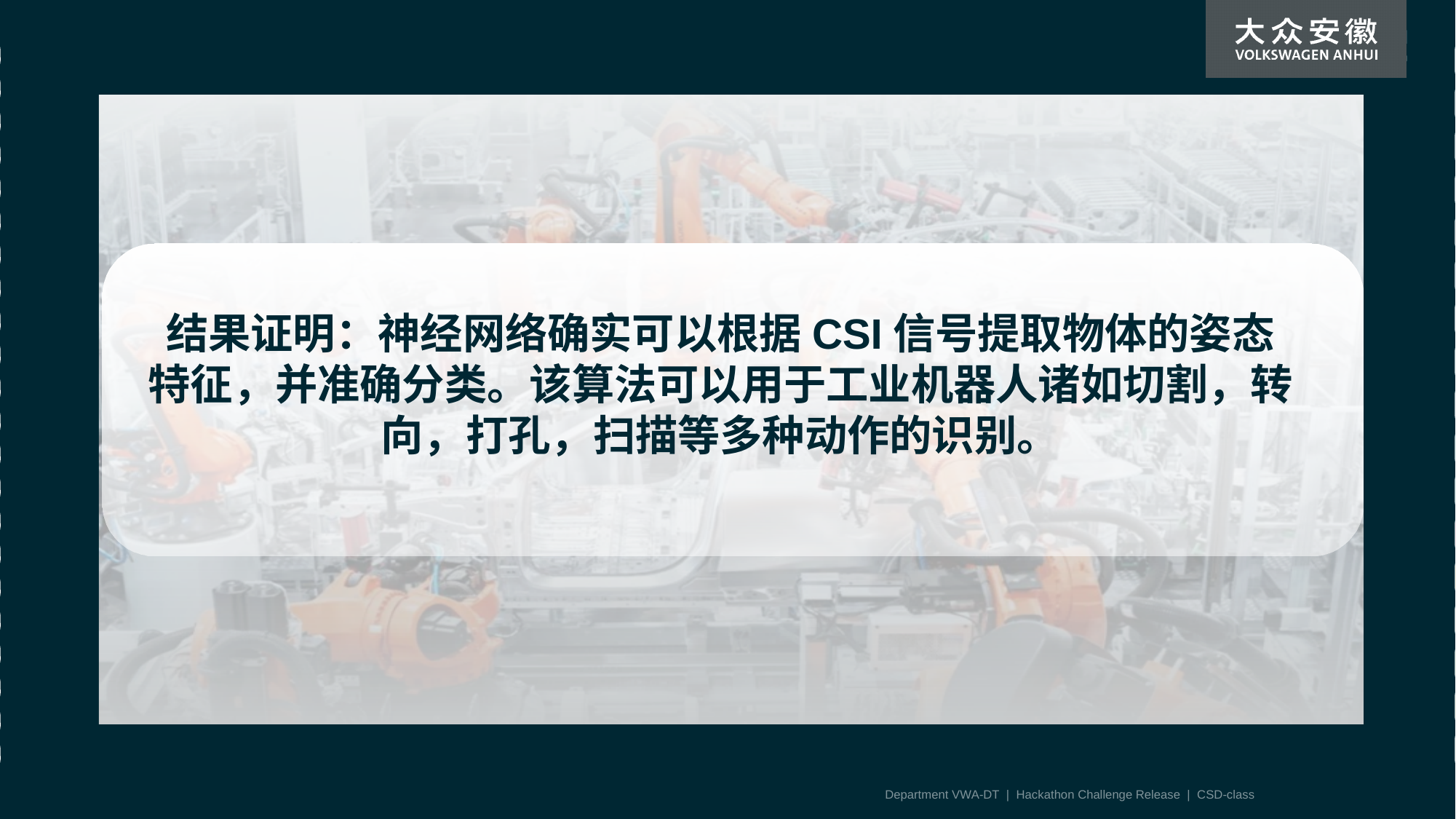

结果证明：神经网络确实可以根据CSI信号提取物体的姿态特征，并准确分类。该算法可以用于工业机器人诸如切割，转向，打孔，扫描等多种动作的识别。

13
Department VWA-DT  |  Hackathon Challenge Release  |  CSD-class